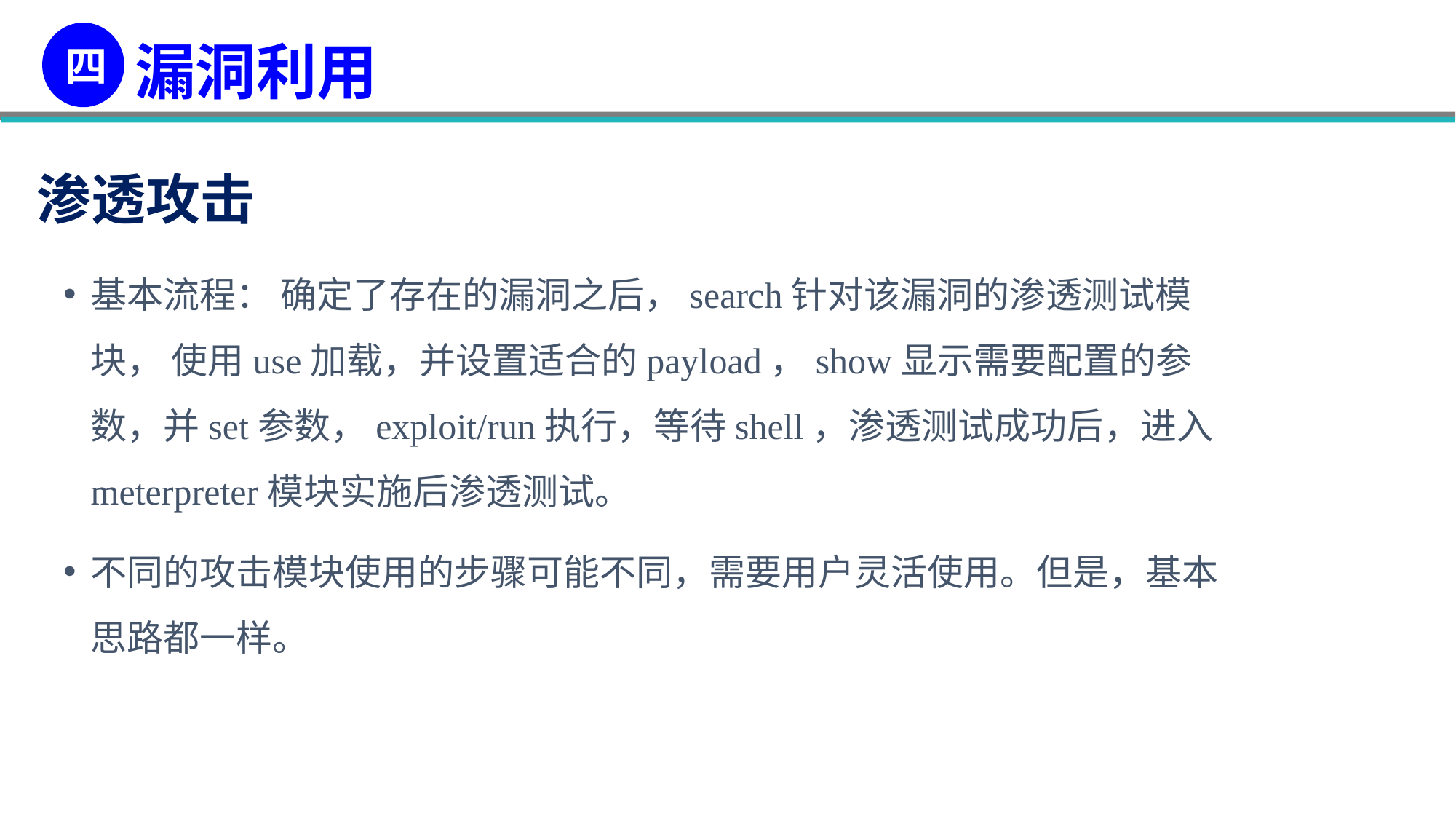

渗透攻击
基本流程： 确定了存在的漏洞之后，search针对该漏洞的渗透测试模块， 使用use加载，并设置适合的payload，show显示需要配置的参数，并set参数，exploit/run执行，等待shell，渗透测试成功后，进入meterpreter模块实施后渗透测试。
不同的攻击模块使用的步骤可能不同，需要用户灵活使用。但是，基本思路都一样。